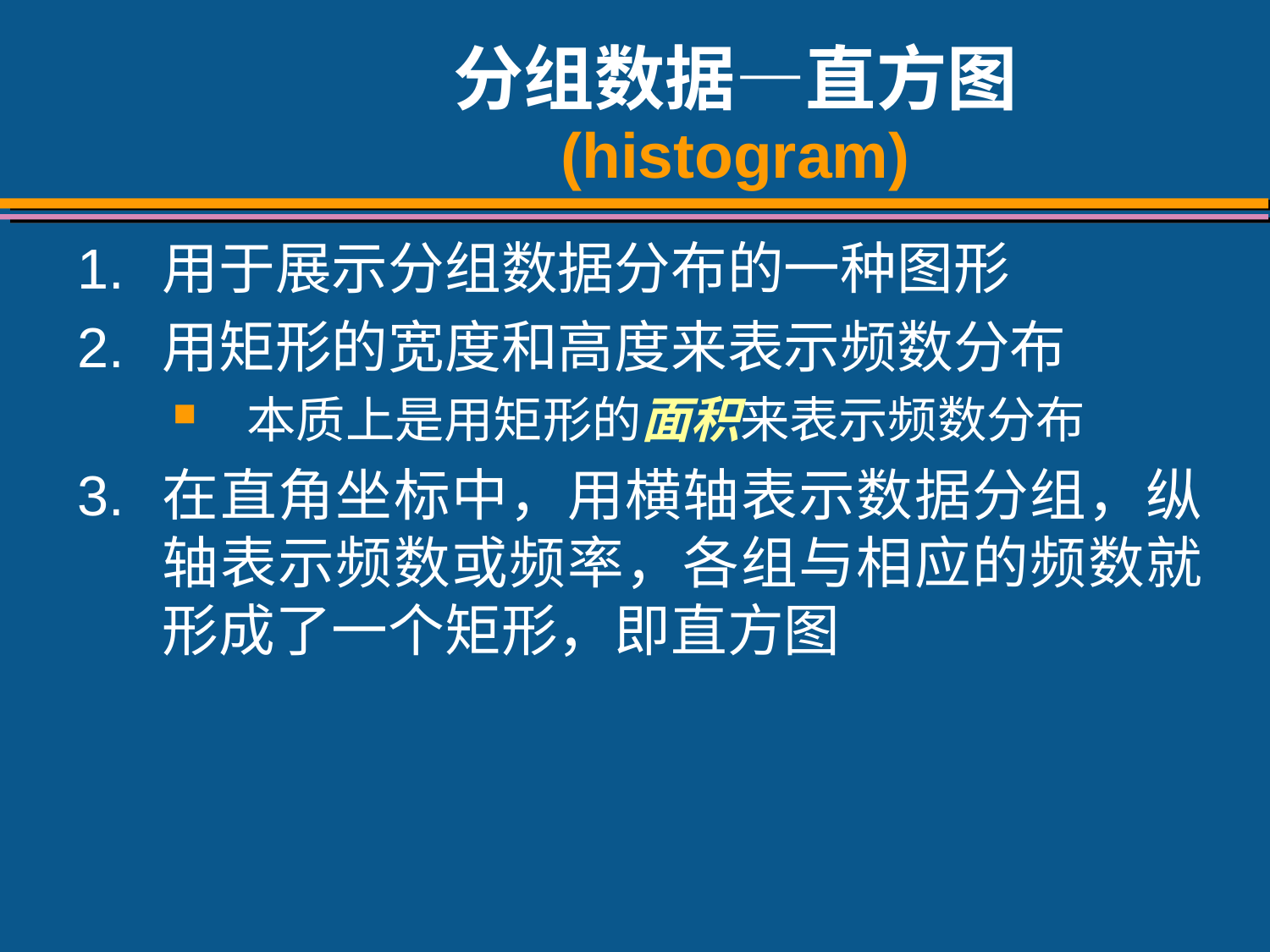

# 分组数据—直方图 (histogram)
用于展示分组数据分布的一种图形
用矩形的宽度和高度来表示频数分布
本质上是用矩形的面积来表示频数分布
在直角坐标中，用横轴表示数据分组，纵轴表示频数或频率，各组与相应的频数就形成了一个矩形，即直方图